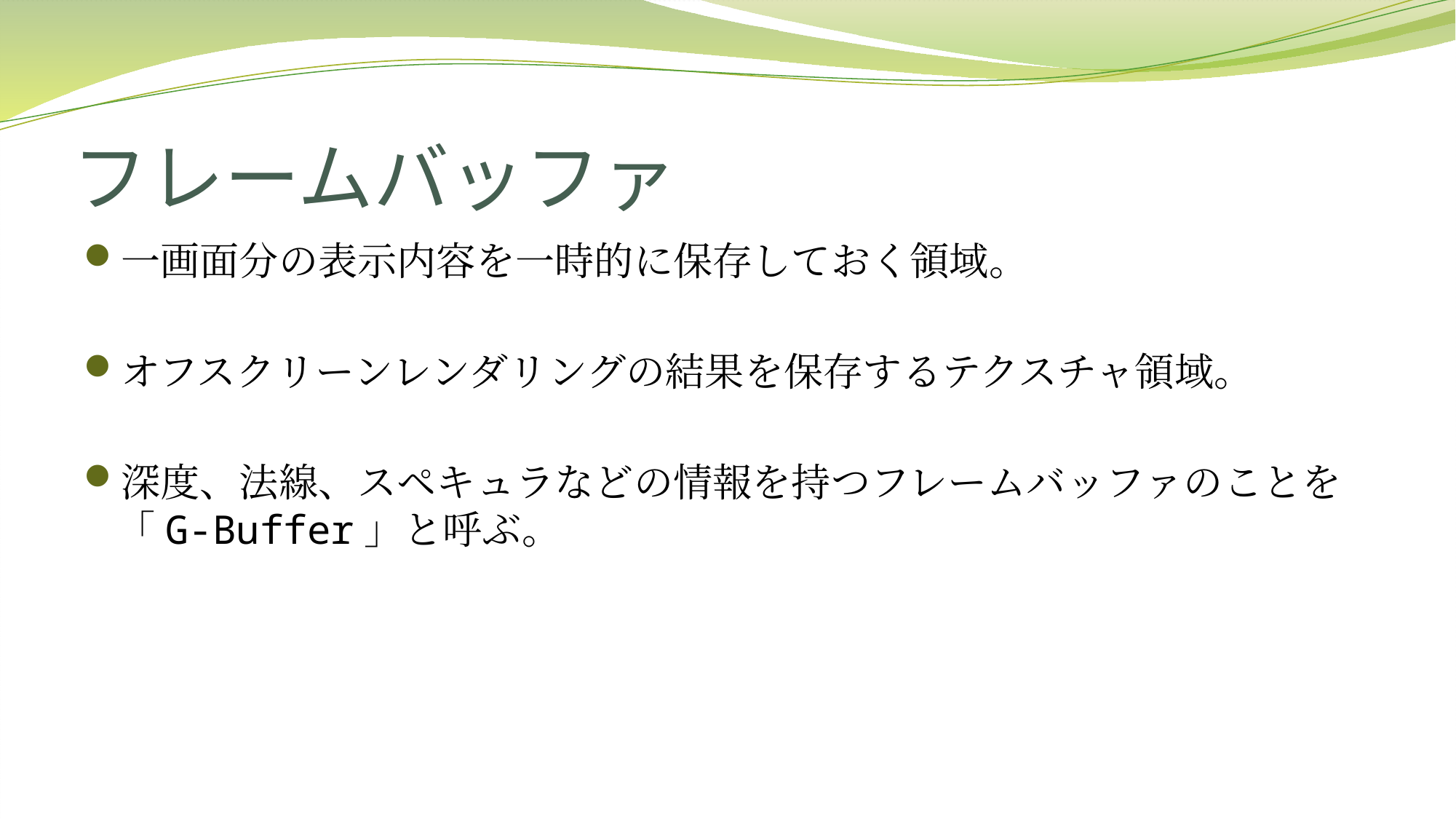

# フレームバッファ
一画面分の表示内容を一時的に保存しておく領域。

オフスクリーンレンダリングの結果を保存するテクスチャ領域。

深度、法線、スペキュラなどの情報を持つフレームバッファのことを
「G-Buffer」と呼ぶ。